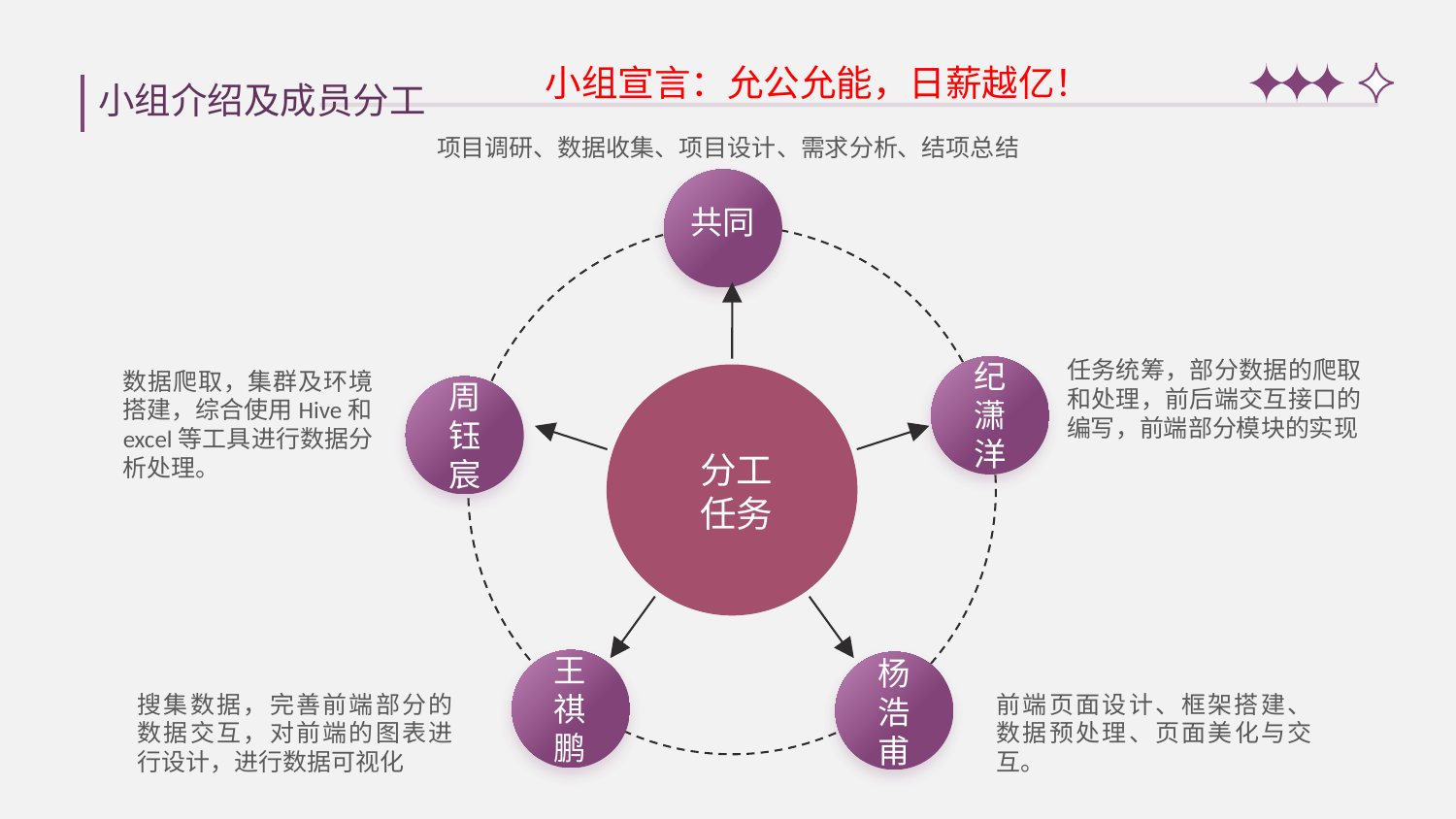

小组宣言：允公允能，日薪越亿！

小组介绍及成员分工
项目调研、数据收集、项目设计、需求分析、结项总结

共同

任务统筹，部分数据的爬取和处理，前后端交互接口的编写，前端部分模块的实现

数据爬取，集群及环境搭建，综合使用Hive和excel等工具进行数据分析处理。

分工
任务

搜集数据，完善前端部分的数据交互，对前端的图表进行设计，进行数据可视化
前端页面设计、框架搭建、数据预处理、页面美化与交互。
纪
潇
洋
周
钰
宸

王
祺
鹏
杨
浩
甫